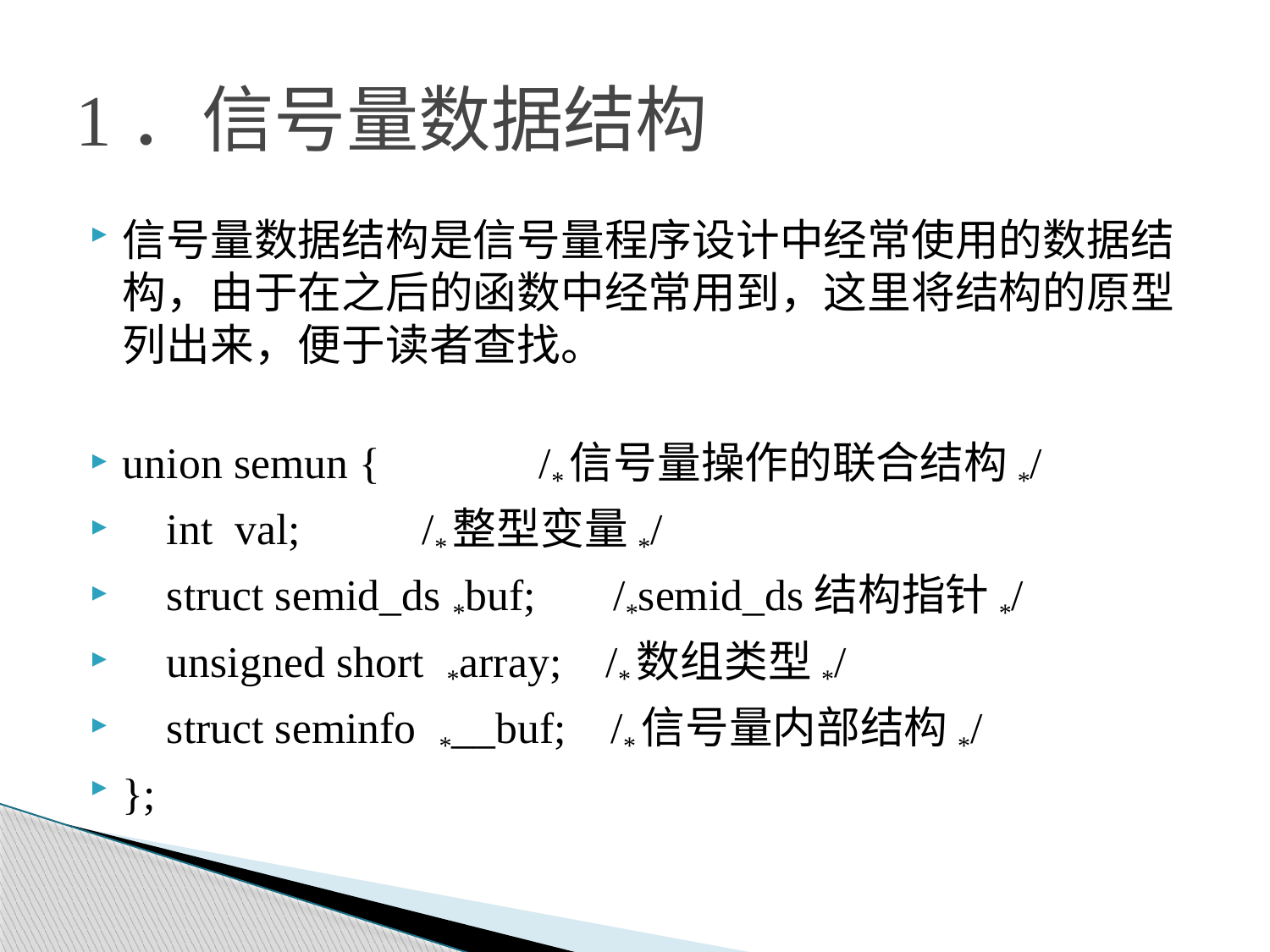

# 1．信号量数据结构
信号量数据结构是信号量程序设计中经常使用的数据结构，由于在之后的函数中经常用到，这里将结构的原型列出来，便于读者查找。

union semun {		      /*信号量操作的联合结构*/
    int  val; 		      /*整型变量*/
    struct semid_ds *buf;       /*semid_ds结构指针*/
    unsigned short  *array;    /*数组类型*/
    struct seminfo  *__buf;    /*信号量内部结构*/
};